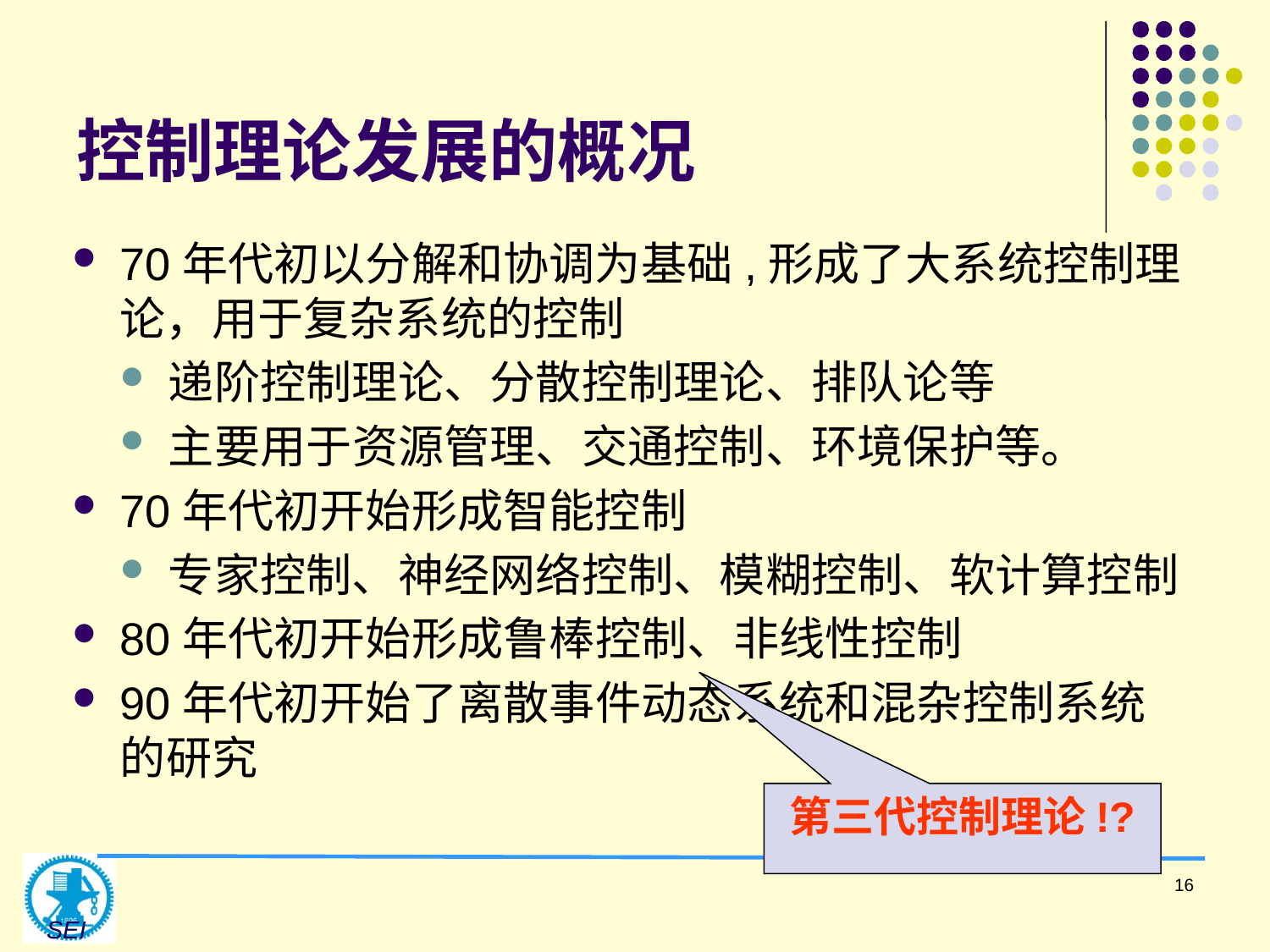

# 控制理论发展的概况
70年代初以分解和协调为基础,形成了大系统控制理论，用于复杂系统的控制
递阶控制理论、分散控制理论、排队论等
主要用于资源管理、交通控制、环境保护等。
70年代初开始形成智能控制
专家控制、神经网络控制、模糊控制、软计算控制
80年代初开始形成鲁棒控制、非线性控制
90年代初开始了离散事件动态系统和混杂控制系统的研究
第三代控制理论!?
16